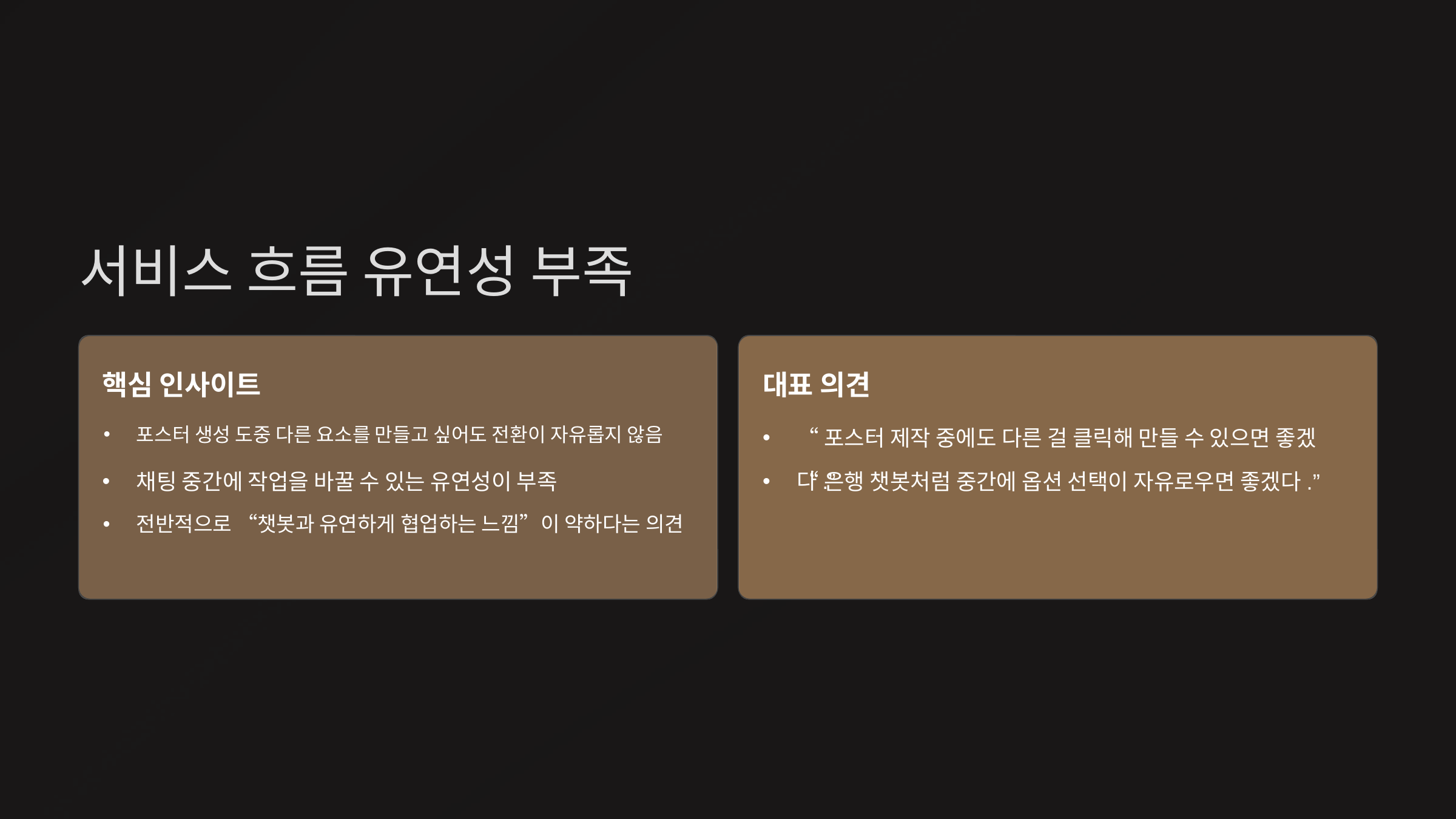

서비스 흐름 유연성 부족

대표 의견
핵심 인사이트
포스터 생성 도중 다른 요소를 만들고 싶어도 전환이 자유롭지 않음
“포스터 제작 중에도 다른 걸 클릭해 만들 수 있으면 좋겠다.”
채팅 중간에 작업을 바꿀 수 있는 유연성이 부족
“은행 챗봇처럼 중간에 옵션 선택이 자유로우면 좋겠다.”
전반적으로 “챗봇과 유연하게 협업하는 느낌”이 약하다는 의견